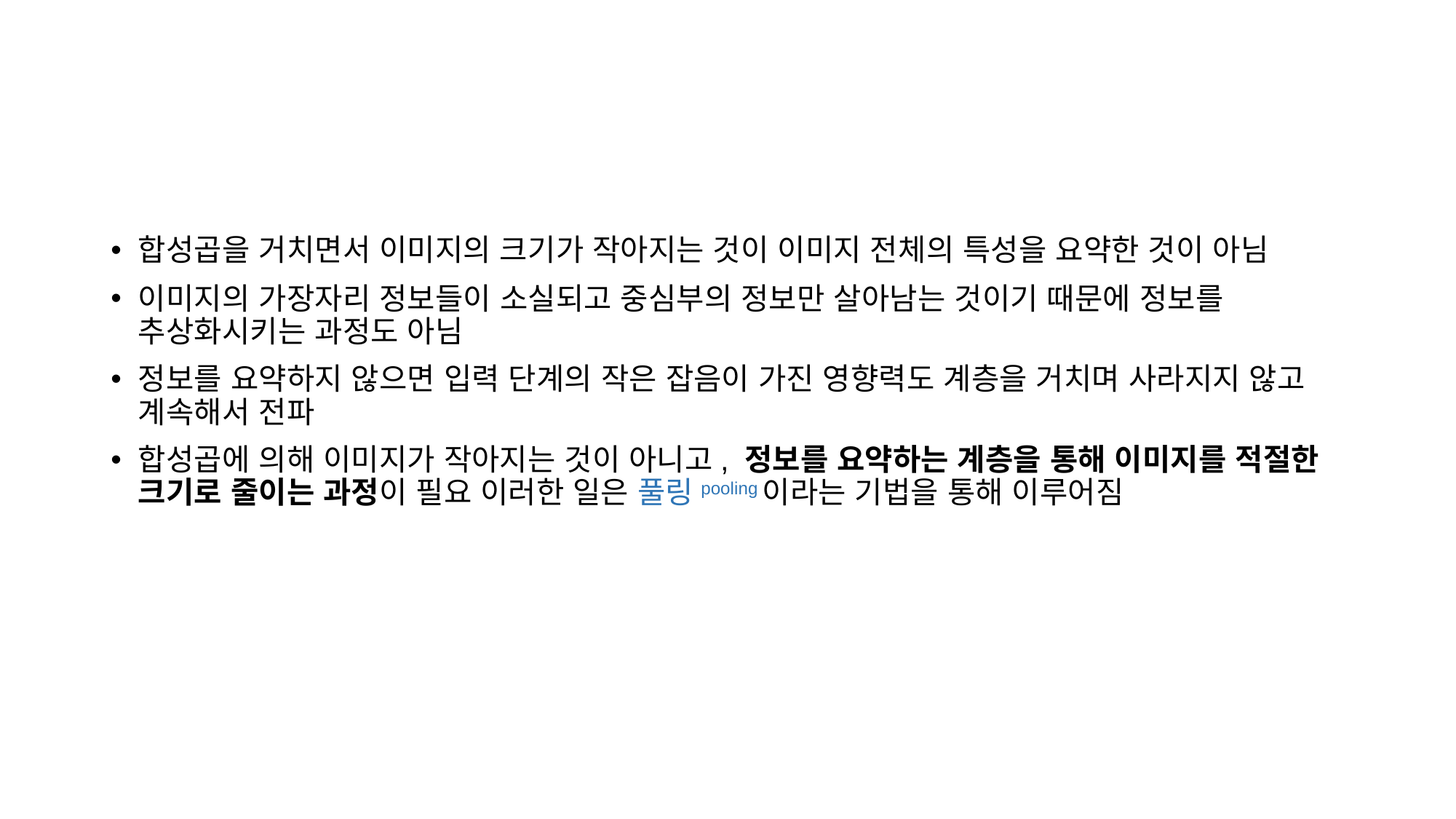

합성곱을 거치면서 이미지의 크기가 작아지는 것이 이미지 전체의 특성을 요약한 것이 아님
이미지의 가장자리 정보들이 소실되고 중심부의 정보만 살아남는 것이기 때문에 정보를 추상화시키는 과정도 아님
정보를 요약하지 않으면 입력 단계의 작은 잡음이 가진 영향력도 계층을 거치며 사라지지 않고 계속해서 전파
합성곱에 의해 이미지가 작아지는 것이 아니고, 정보를 요약하는 계층을 통해 이미지를 적절한 크기로 줄이는 과정이 필요 이러한 일은 풀링pooling이라는 기법을 통해 이루어짐